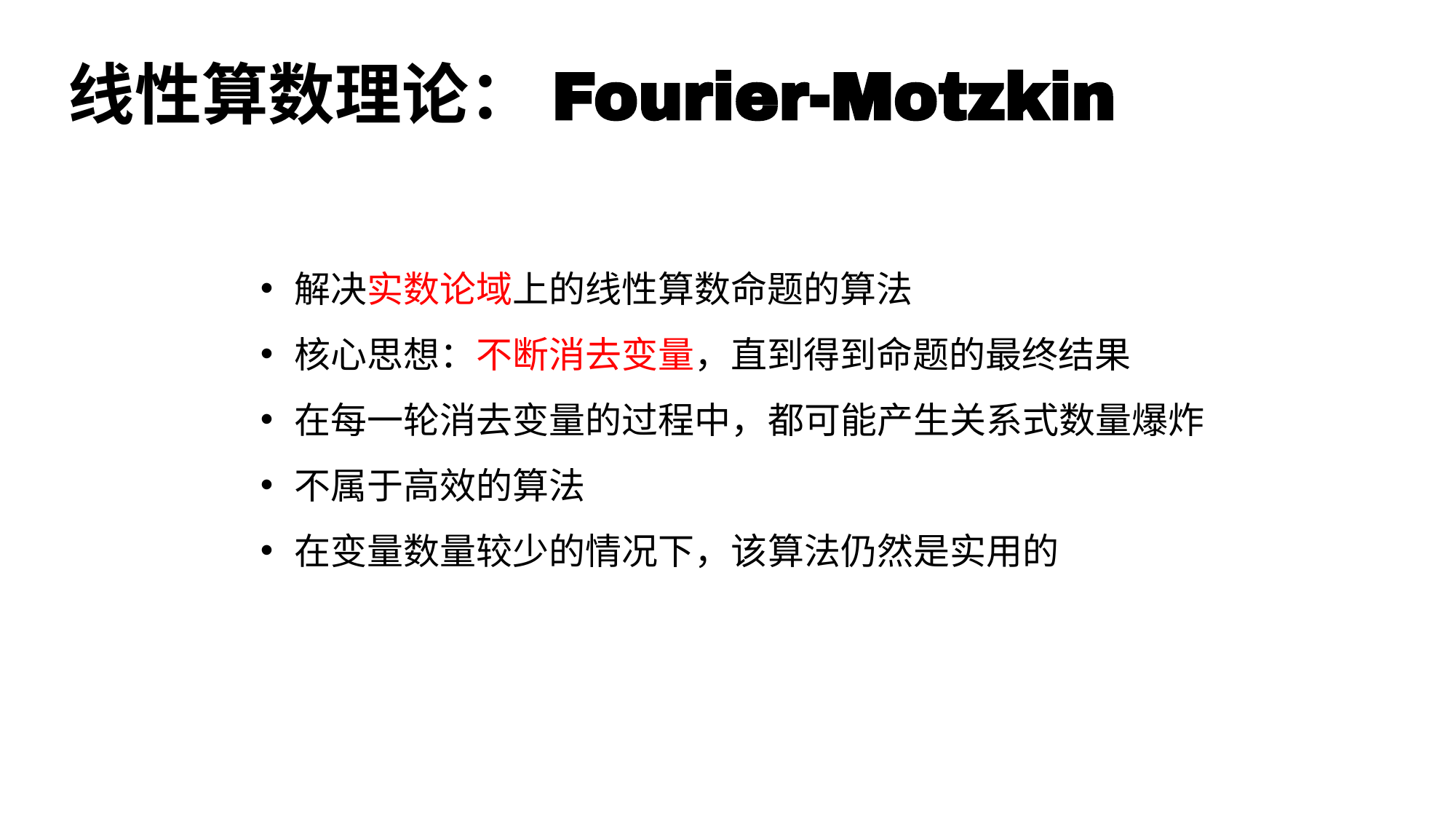

# 线性算数理论：Fourier-Motzkin
解决实数论域上的线性算数命题的算法
核心思想：不断消去变量，直到得到命题的最终结果
在每一轮消去变量的过程中，都可能产生关系式数量爆炸
不属于高效的算法
在变量数量较少的情况下，该算法仍然是实用的